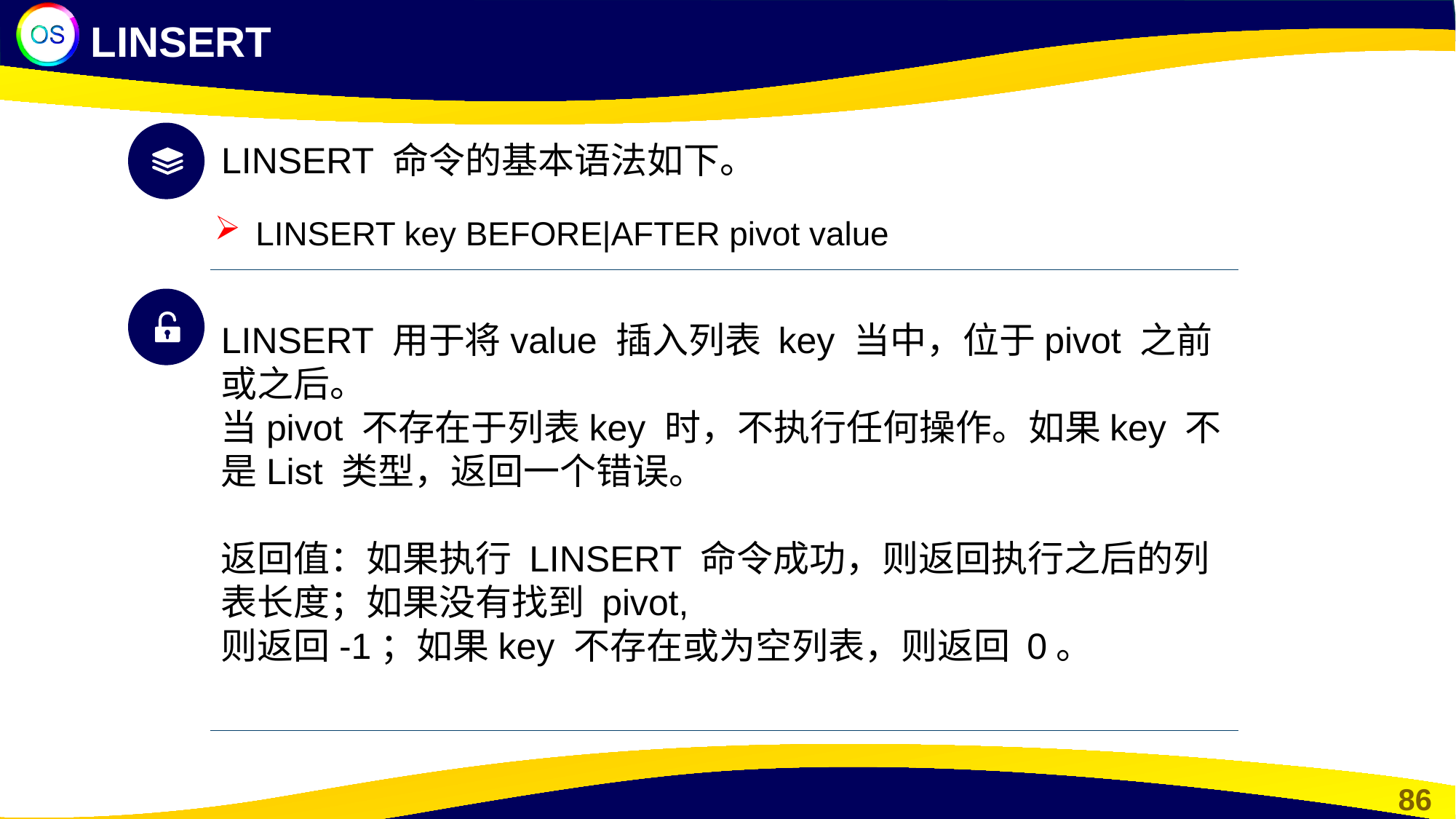

LINSERT

LINSERT 命令的基本语法如下。

LINSERT key BEFORE|AFTER pivot value

LINSERT 用于将value 插入列表 key 当中，位于pivot 之前或之后。
当pivot 不存在于列表key 时，不执行任何操作。如果key 不是List 类型，返回一个错误。

返回值：如果执行 LINSERT 命令成功，则返回执行之后的列表长度；如果没有找到 pivot,
则返回-1；如果key 不存在或为空列表，则返回 0。